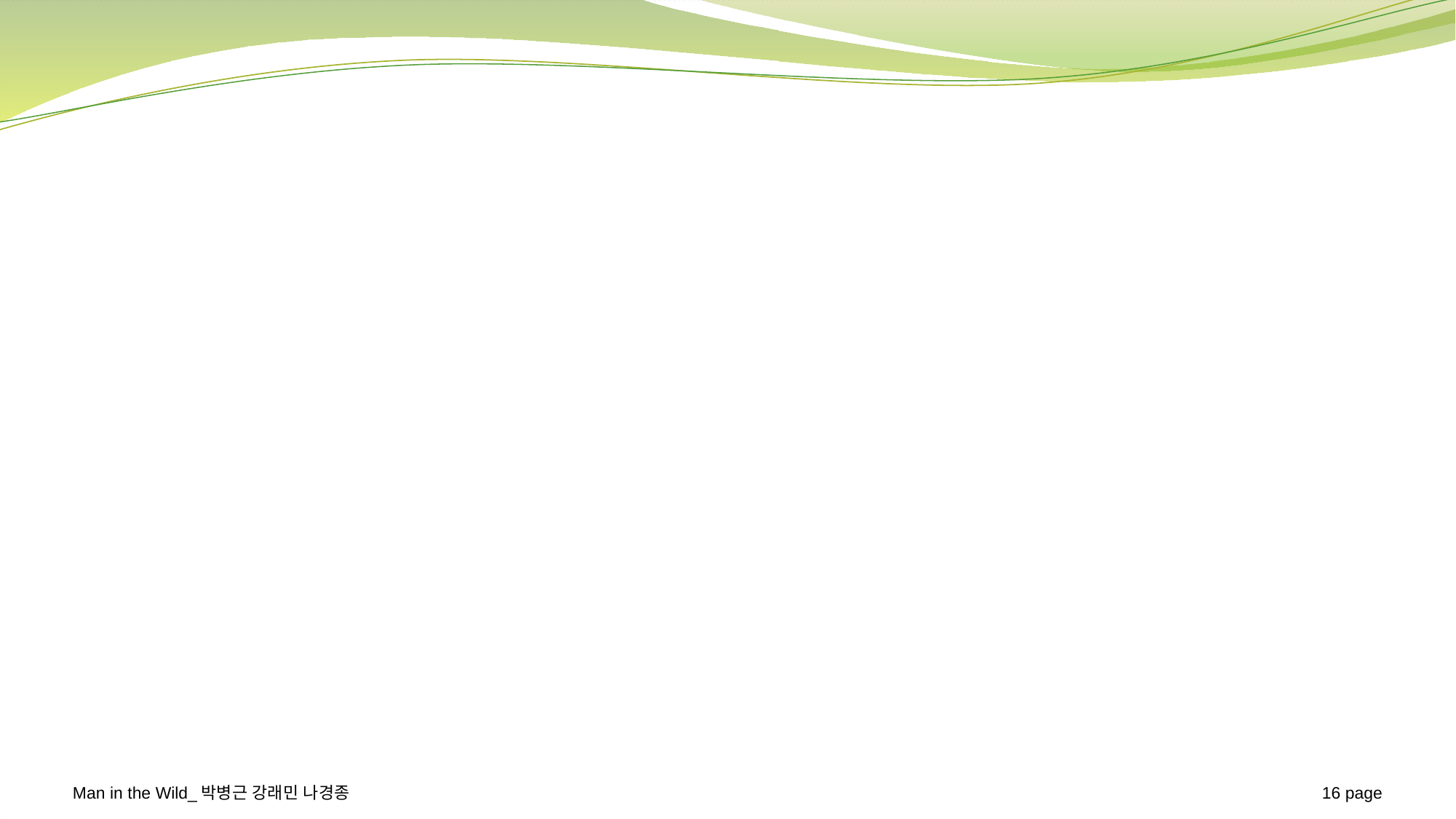

#

Man in the Wild_박병근 강래민 나경종
16 page